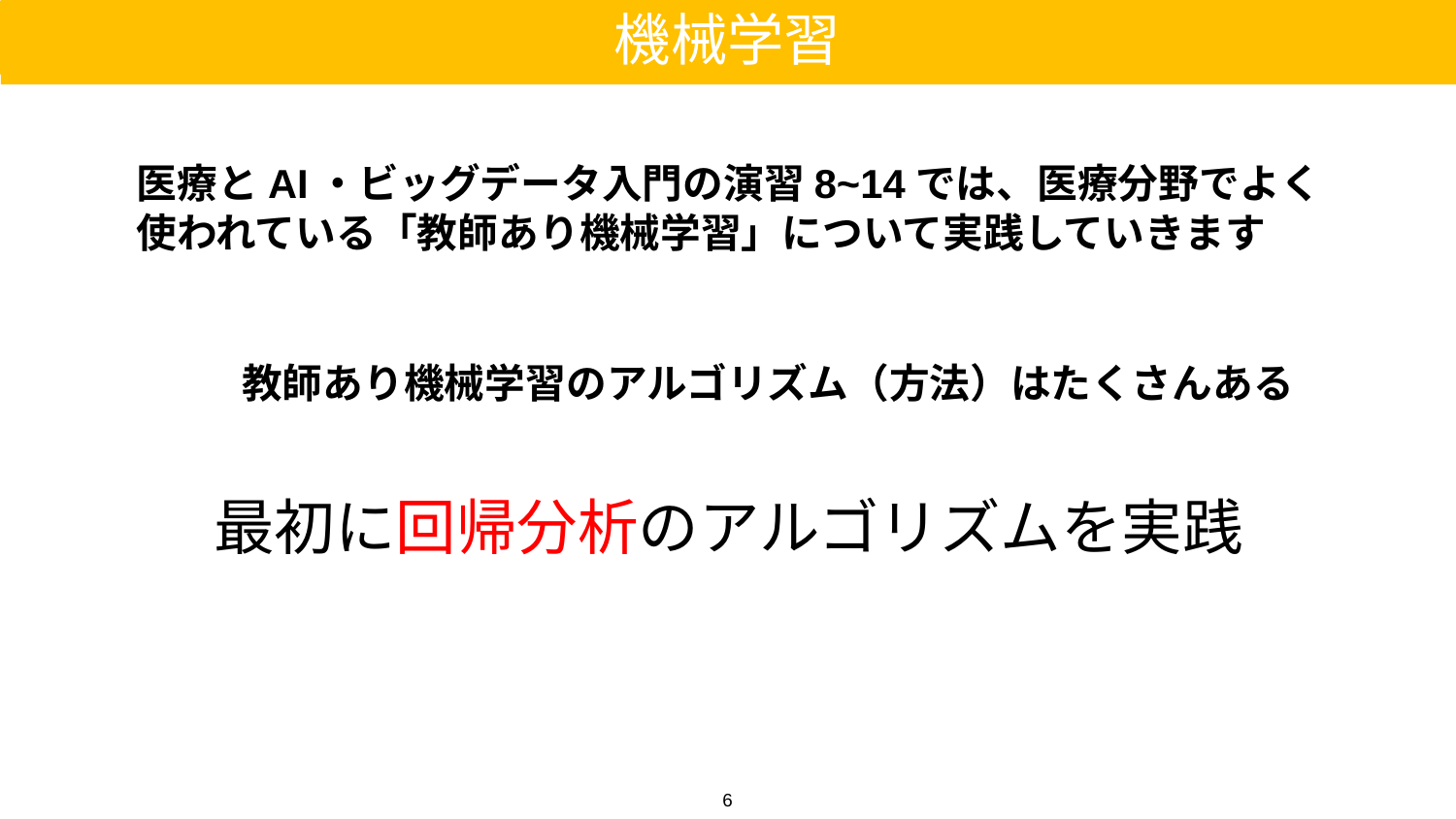

機械学習
医療とAI・ビッグデータ入門の演習8~14では、医療分野でよく使われている「教師あり機械学習」について実践していきます
教師あり機械学習のアルゴリズム（方法）はたくさんある
最初に回帰分析のアルゴリズムを実践
6